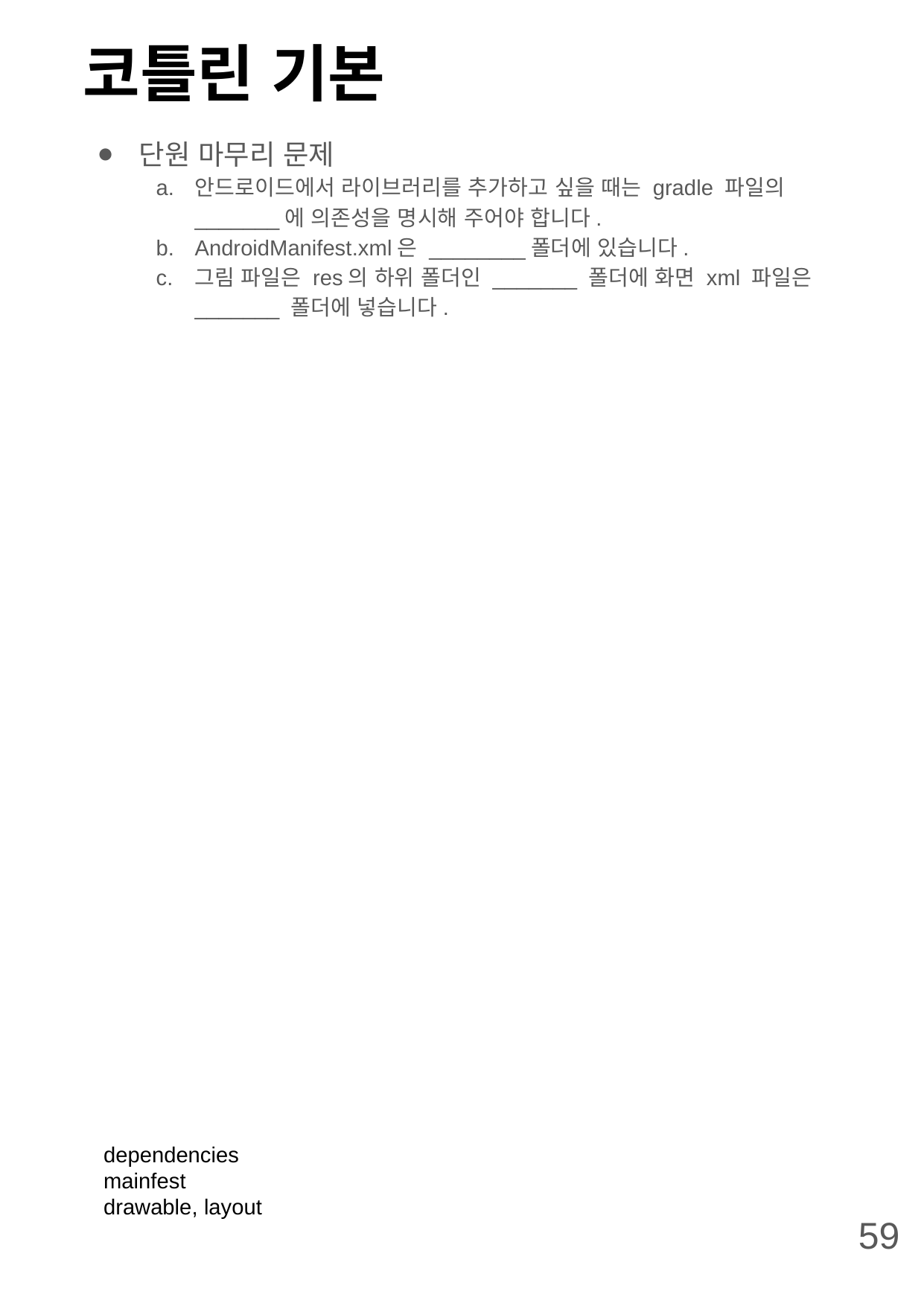

# 코틀린 기본
단원 마무리 문제
안드로이드에서 라이브러리를 추가하고 싶을 때는 gradle 파일의 _______에 의존성을 명시해 주어야 합니다.
AndroidManifest.xml은 ________폴더에 있습니다.
그림 파일은 res의 하위 폴더인 _______ 폴더에 화면 xml 파일은 _______ 폴더에 넣습니다.
dependencies
mainfest
drawable, layout
59